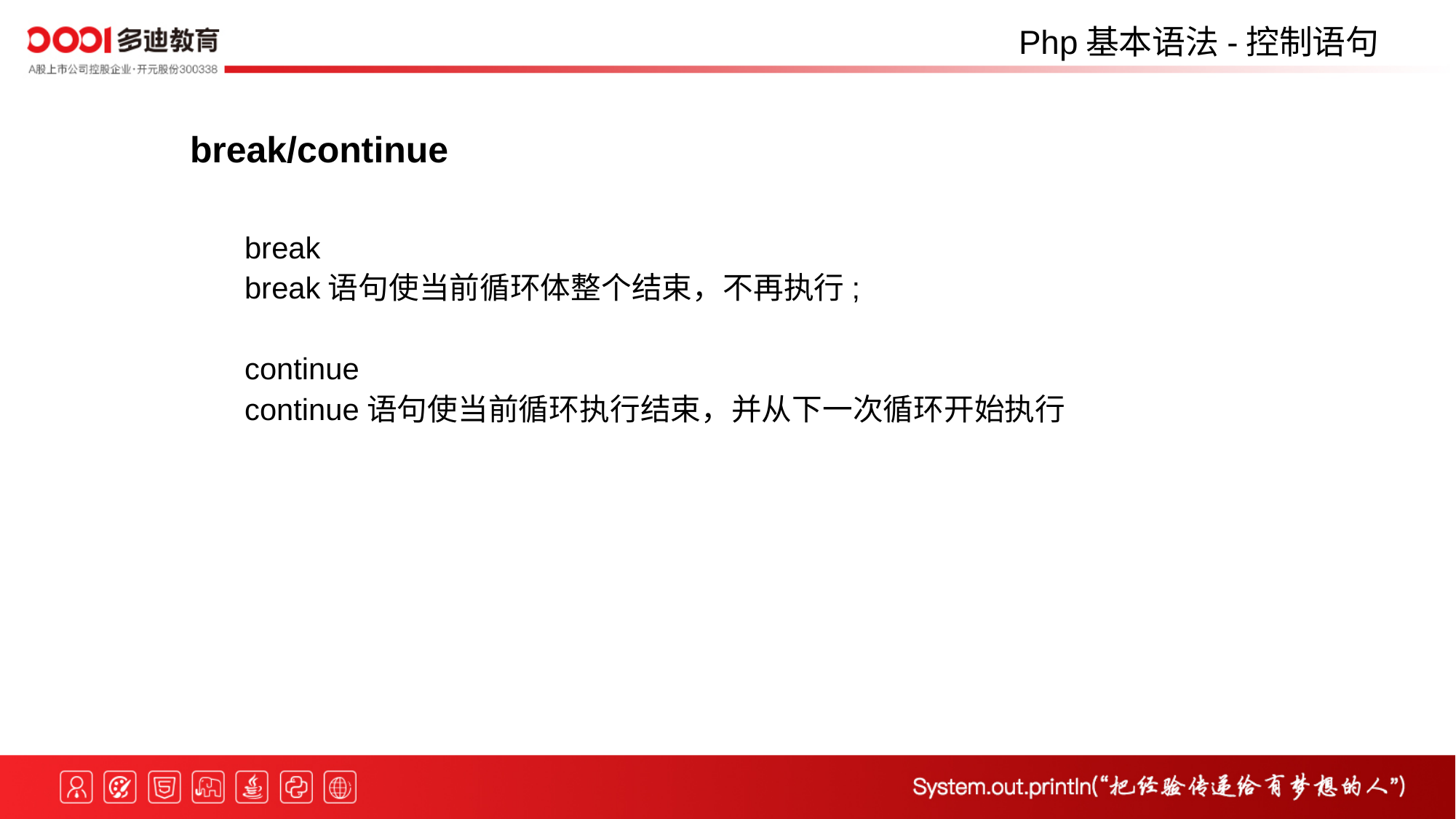

Php基本语法-控制语句
break/continue

break
break语句使当前循环体整个结束，不再执行;

continue
continue语句使当前循环执行结束，并从下一次循环开始执行